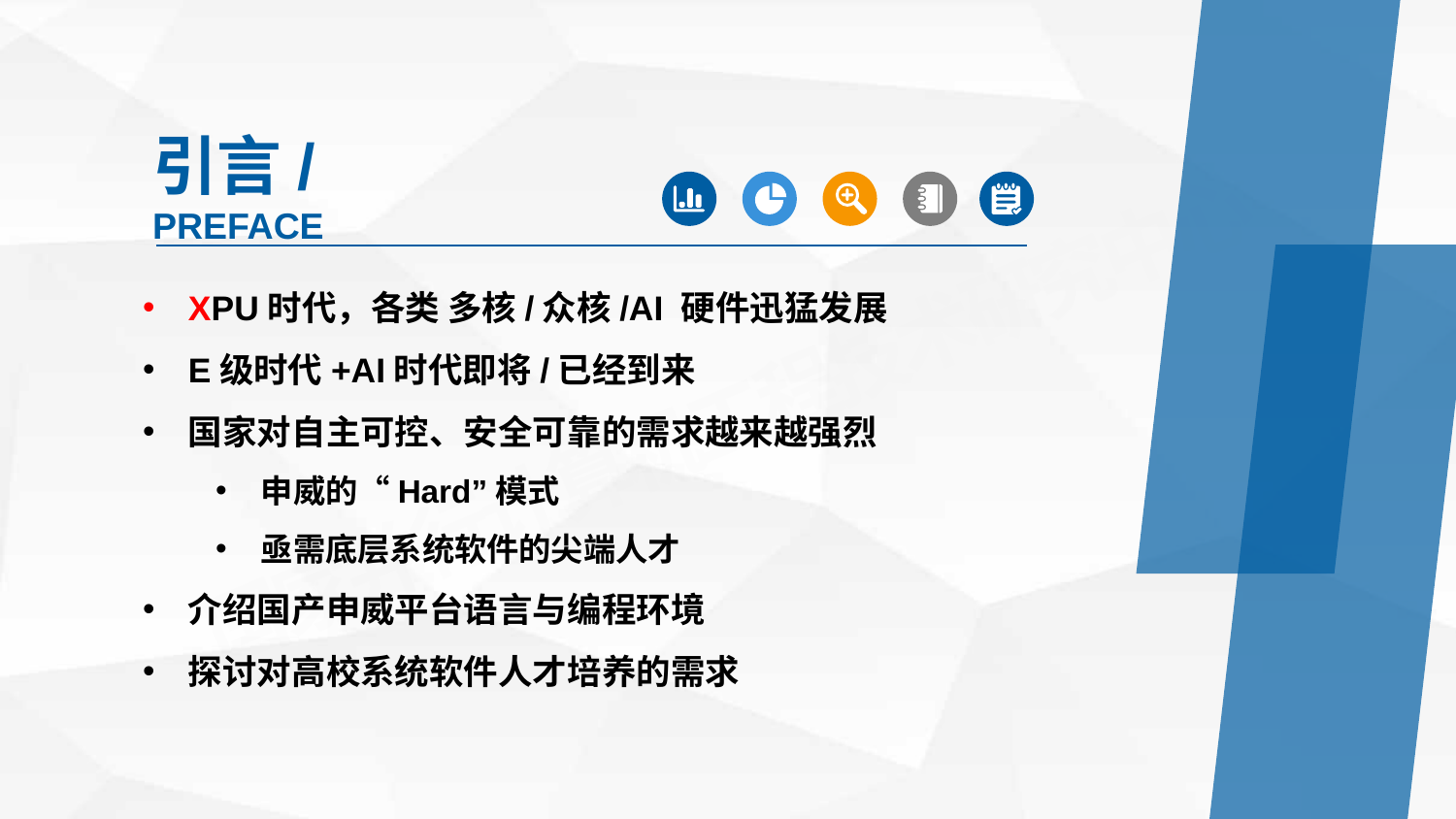

引言/PREFACE

XPU时代，各类 多核/众核/AI 硬件迅猛发展
E级时代+AI时代即将/已经到来
国家对自主可控、安全可靠的需求越来越强烈
申威的“Hard”模式
亟需底层系统软件的尖端人才
介绍国产申威平台语言与编程环境
探讨对高校系统软件人才培养的需求